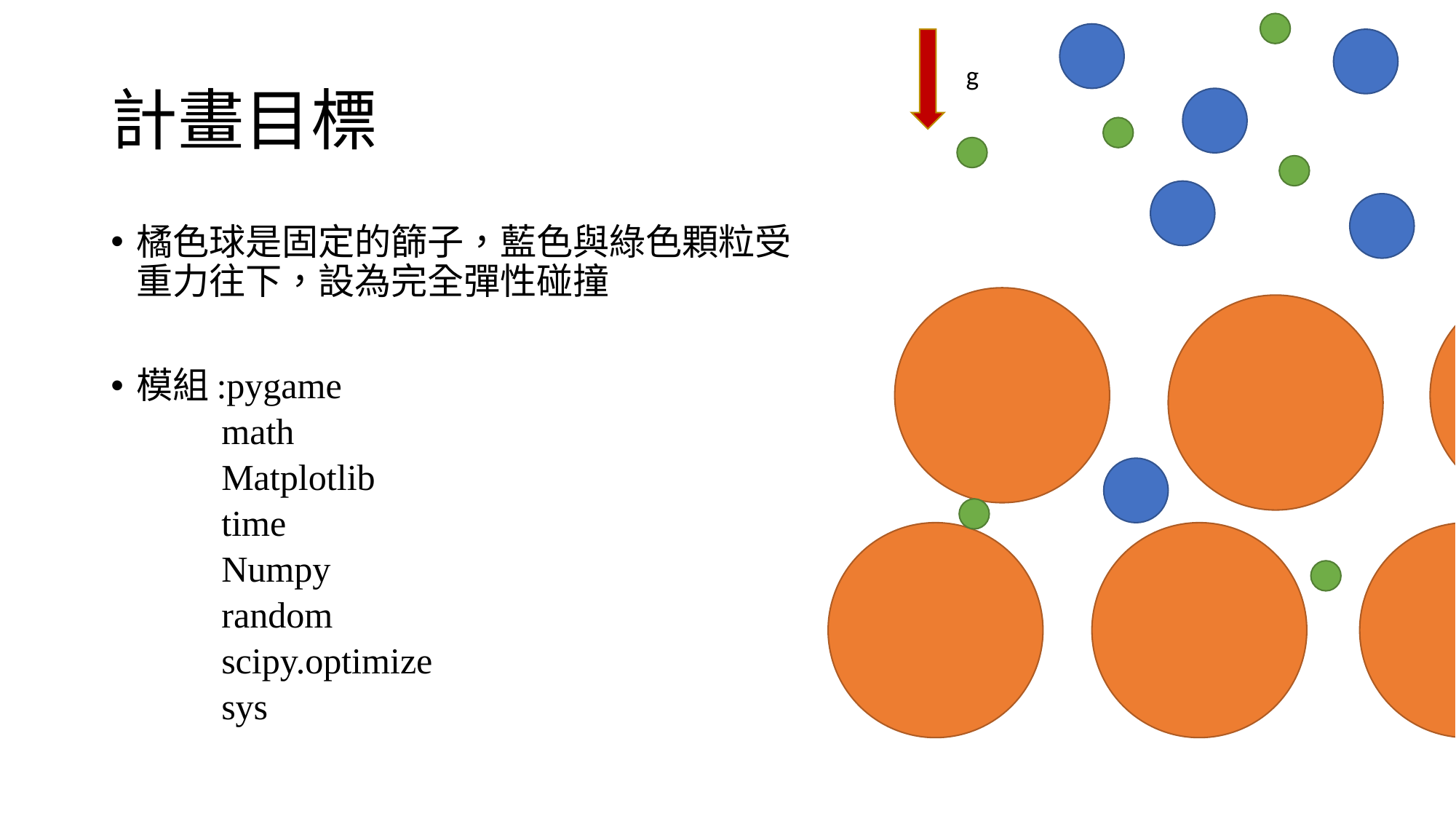

# 計畫目標
g

橘色球是固定的篩子，藍色與綠色顆粒受重力往下，設為完全彈性碰撞

模組:pygame
 math
 Matplotlib
 time
 Numpy
 random
 scipy.optimize
 sys